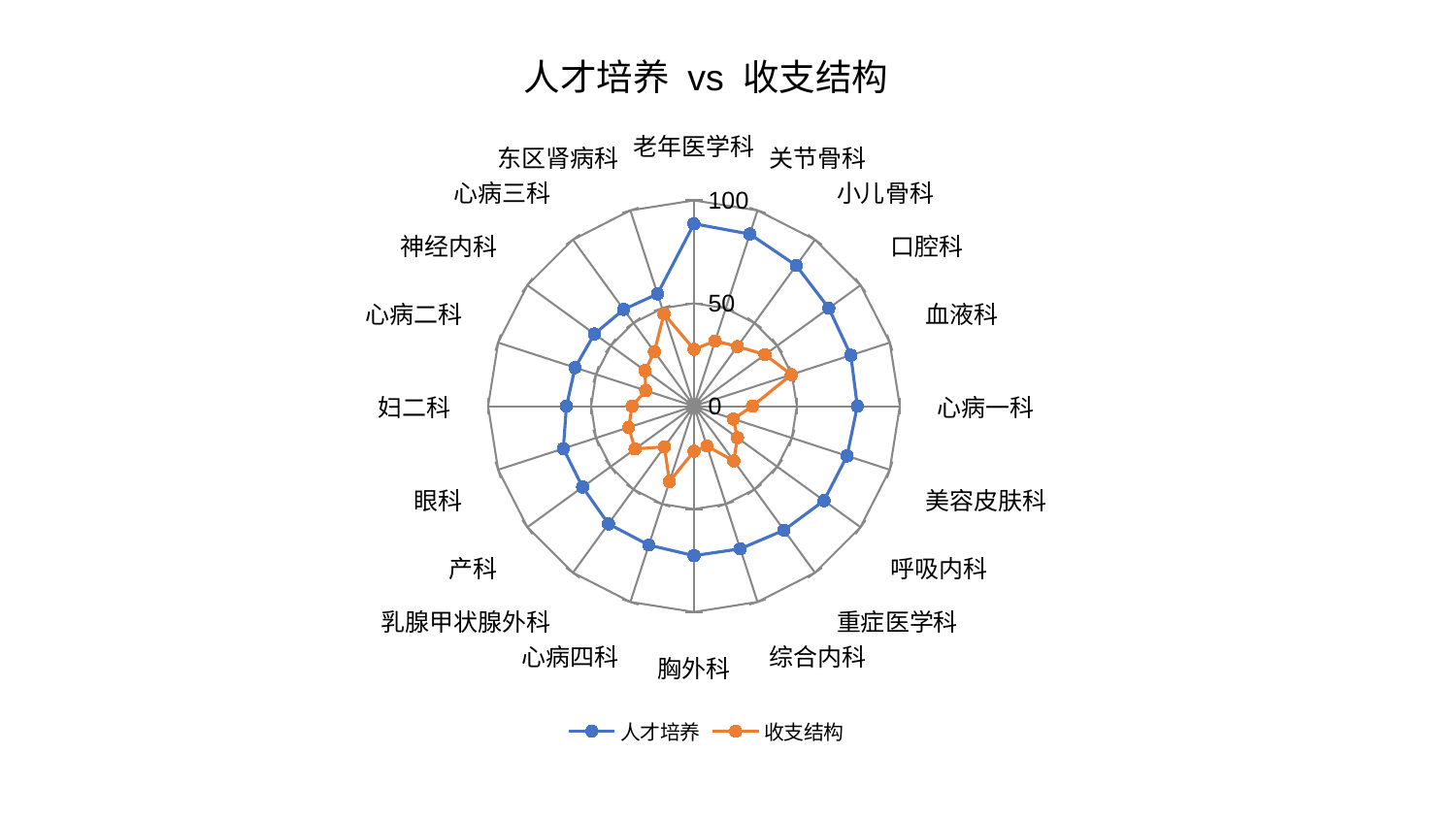

### Chart: 人才培养 vs 收支结构

| Category | 人才培养 | 收支结构 |
|---|---|---|
| 老年医学科 | 88.62706083143094 | 27.667631838386527 |
| 关节骨科 | 87.93327396862192 | 33.334209451449894 |
| 小儿骨科 | 84.5100403719927 | 35.86168339687748 |
| 口腔科 | 80.9762628489503 | 42.655264624939726 |
| 血液科 | 80.12924545529279 | 49.723882049658634 |
| 心病一科 | 79.3616434921442 | 28.40647528031118 |
| 美容皮肤科 | 78.21297559283151 | 20.13180785929355 |
| 呼吸内科 | 78.07417387151877 | 26.136626128623913 |
| 重症医学科 | 74.4405846431161 | 32.88619240849597 |
| 综合内科 | 72.88131108780657 | 20.31925830303683 |
| 胸外科 | 72.62113427701102 | 21.898313544573302 |
| 心病四科 | 70.96687763908174 | 38.5054973761996 |
| 乳腺甲状腺外科 | 70.67715390867072 | 24.402769109339147 |
| 产科 | 66.88000852996451 | 35.38436981269748 |
| 眼科 | 66.72569637139414 | 33.33416251246662 |
| 妇二科 | 61.93731307326373 | 30.058372225057873 |
| 心病二科 | 60.71941372793228 | 24.63387509301547 |
| 神经内科 | 59.77040027702577 | 29.404067875174828 |
| 心病三科 | 58.10938146584542 | 32.72811398874907 |
| 东区肾病科 | 57.35904603315578 | 47.133667079857986 |
100